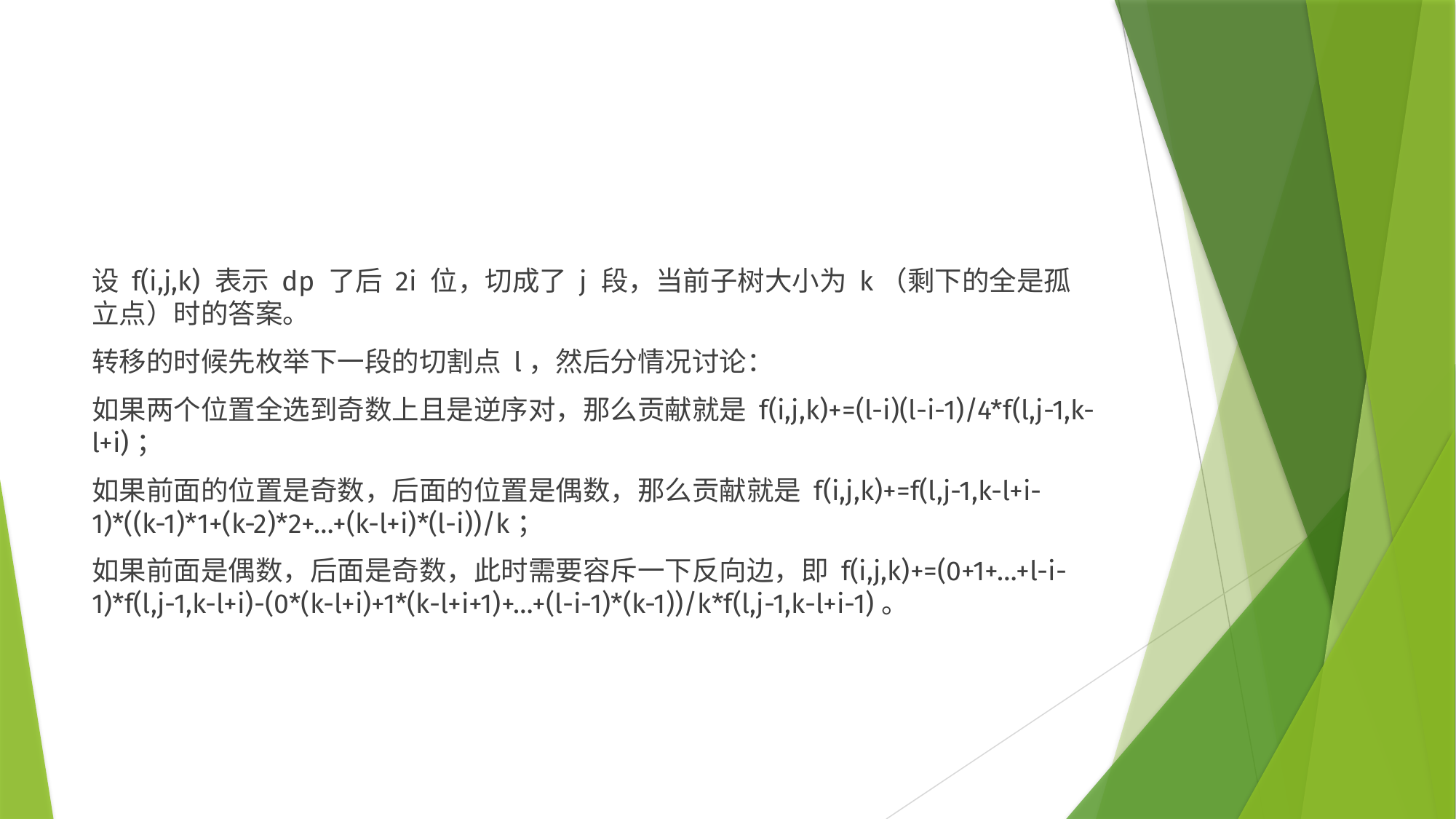

#
设 f(i,j,k) 表示 dp 了后 2i 位，切成了 j 段，当前子树大小为 k（剩下的全是孤立点）时的答案。
转移的时候先枚举下一段的切割点 l，然后分情况讨论：
如果两个位置全选到奇数上且是逆序对，那么贡献就是 f(i,j,k)+=(l-i)(l-i-1)/4*f(l,j-1,k-l+i)；
如果前面的位置是奇数，后面的位置是偶数，那么贡献就是 f(i,j,k)+=f(l,j-1,k-l+i-1)*((k-1)*1+(k-2)*2+…+(k-l+i)*(l-i))/k；
如果前面是偶数，后面是奇数，此时需要容斥一下反向边，即 f(i,j,k)+=(0+1+…+l-i-1)*f(l,j-1,k-l+i)-(0*(k-l+i)+1*(k-l+i+1)+…+(l-i-1)*(k-1))/k*f(l,j-1,k-l+i-1)。